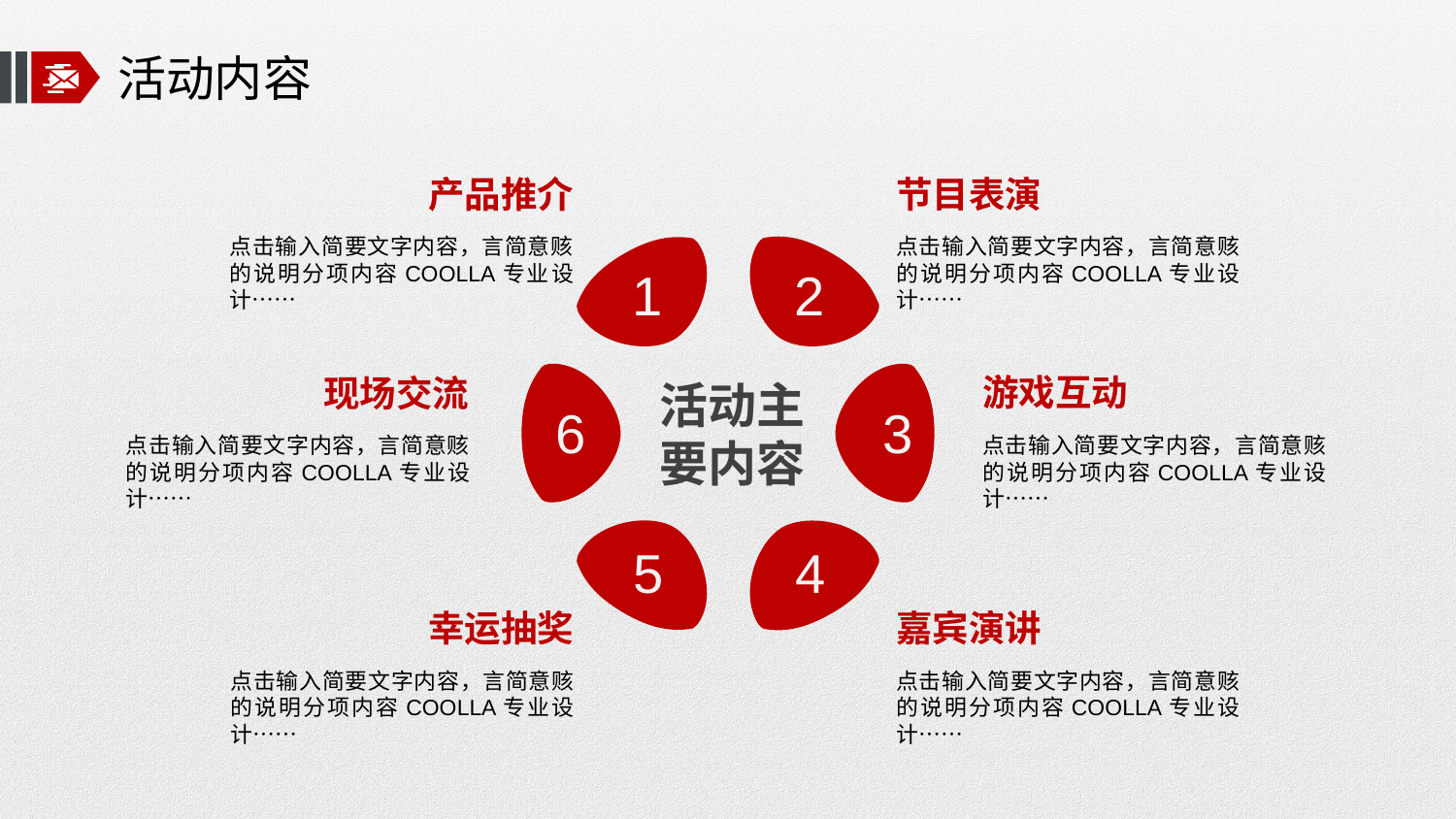

# 活动内容

产品推介
节目表演
点击输入简要文字内容，言简意赅的说明分项内容COOLLA专业设计……
点击输入简要文字内容，言简意赅的说明分项内容COOLLA专业设计……

2

1

6

3
游戏互动
现场交流
活动主要内容
点击输入简要文字内容，言简意赅的说明分项内容COOLLA专业设计……
点击输入简要文字内容，言简意赅的说明分项内容COOLLA专业设计……

5

4
幸运抽奖
嘉宾演讲
点击输入简要文字内容，言简意赅的说明分项内容COOLLA专业设计……
点击输入简要文字内容，言简意赅的说明分项内容COOLLA专业设计……
浏览更多搜索：COOLLA       技术支持、合作、定制PPT联系QQ:34865632